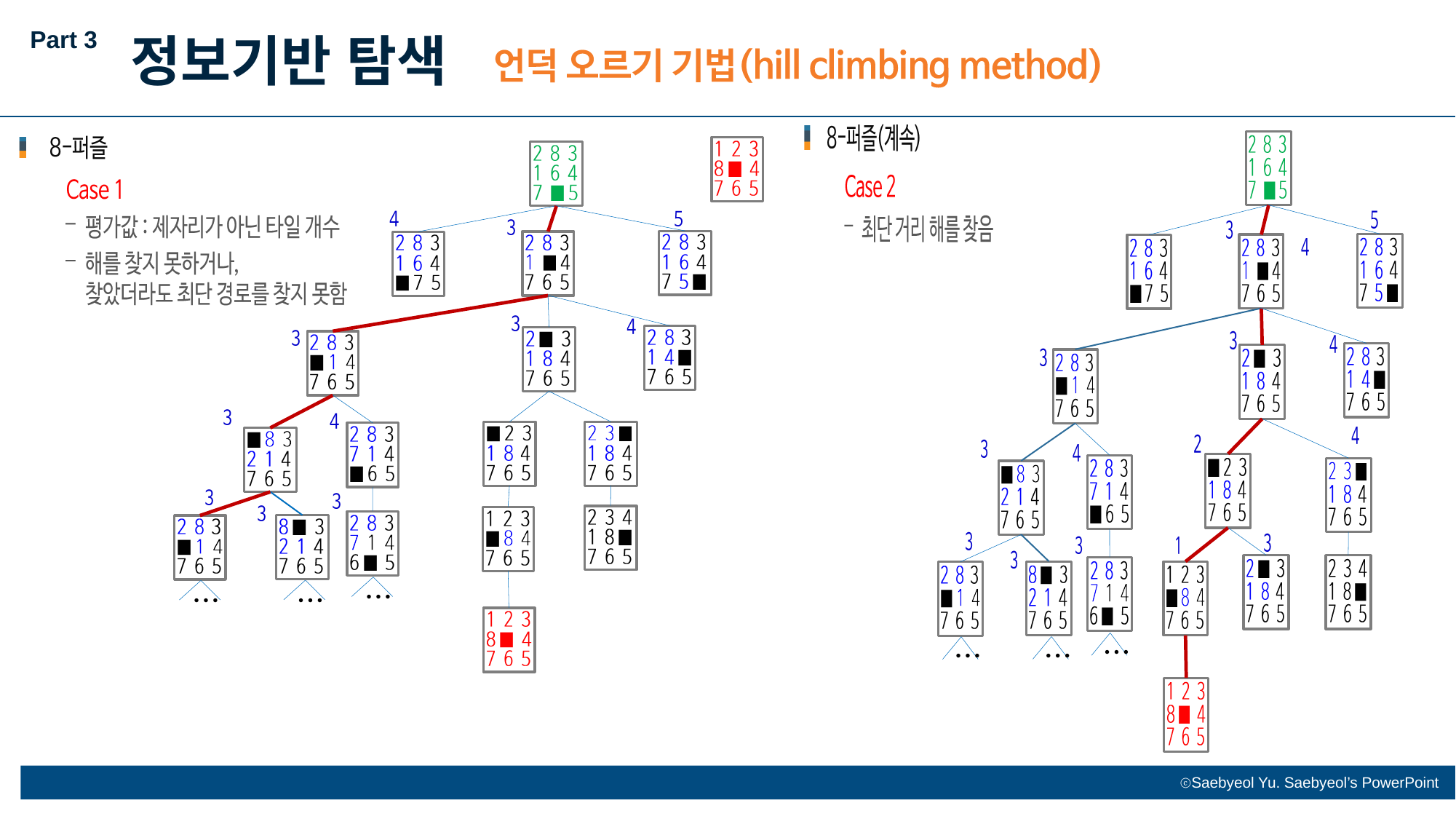

Part 3
정보기반 탐색

⋯
⋯
⋯

⋯
⋯
⋯